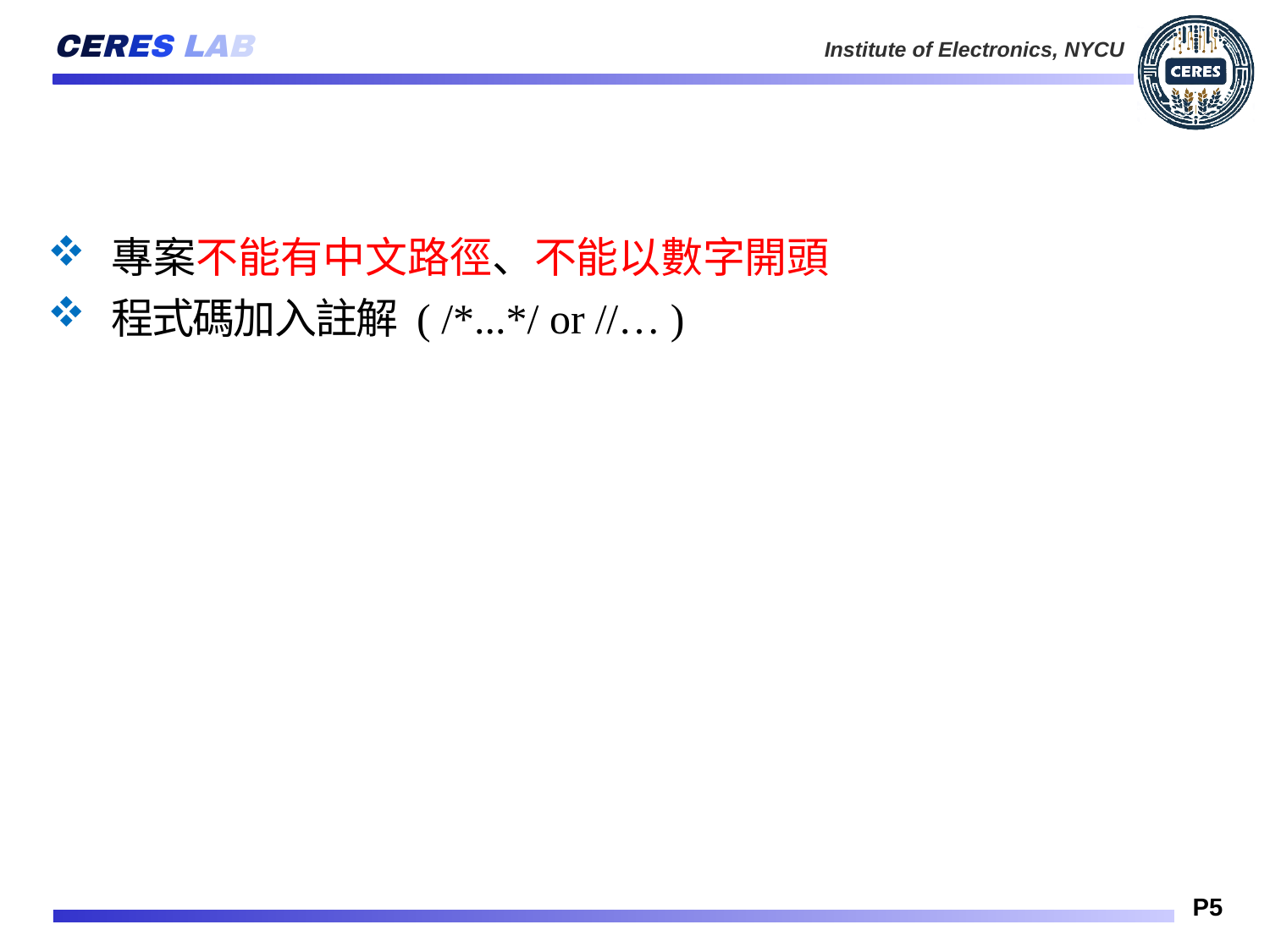

#
專案不能有中文路徑、不能以數字開頭
程式碼加入註解 ( /*...*/ or //… )
P5